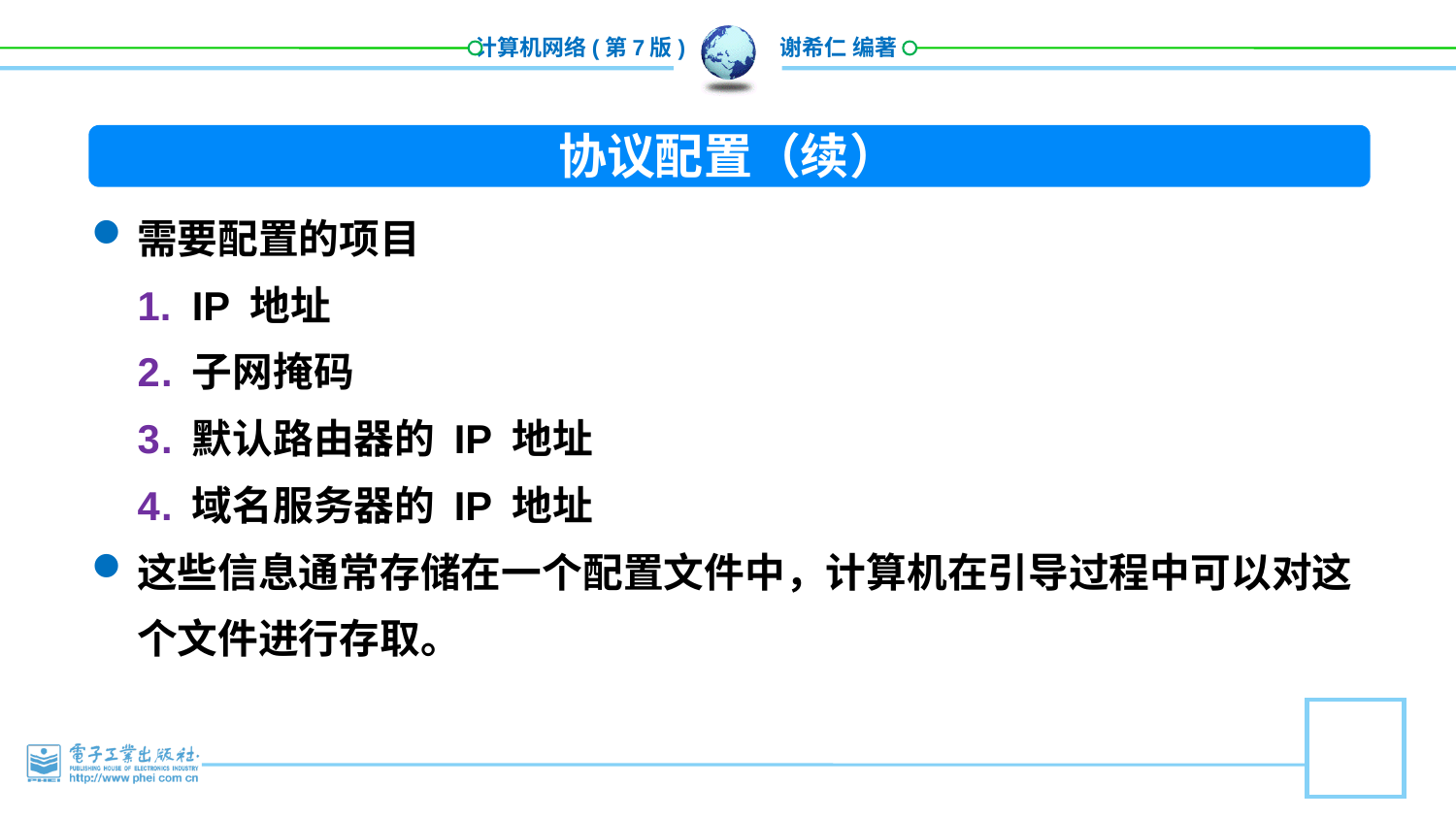

协议配置（续）

需要配置的项目
IP 地址
子网掩码
默认路由器的 IP 地址
域名服务器的 IP 地址
这些信息通常存储在一个配置文件中，计算机在引导过程中可以对这个文件进行存取。